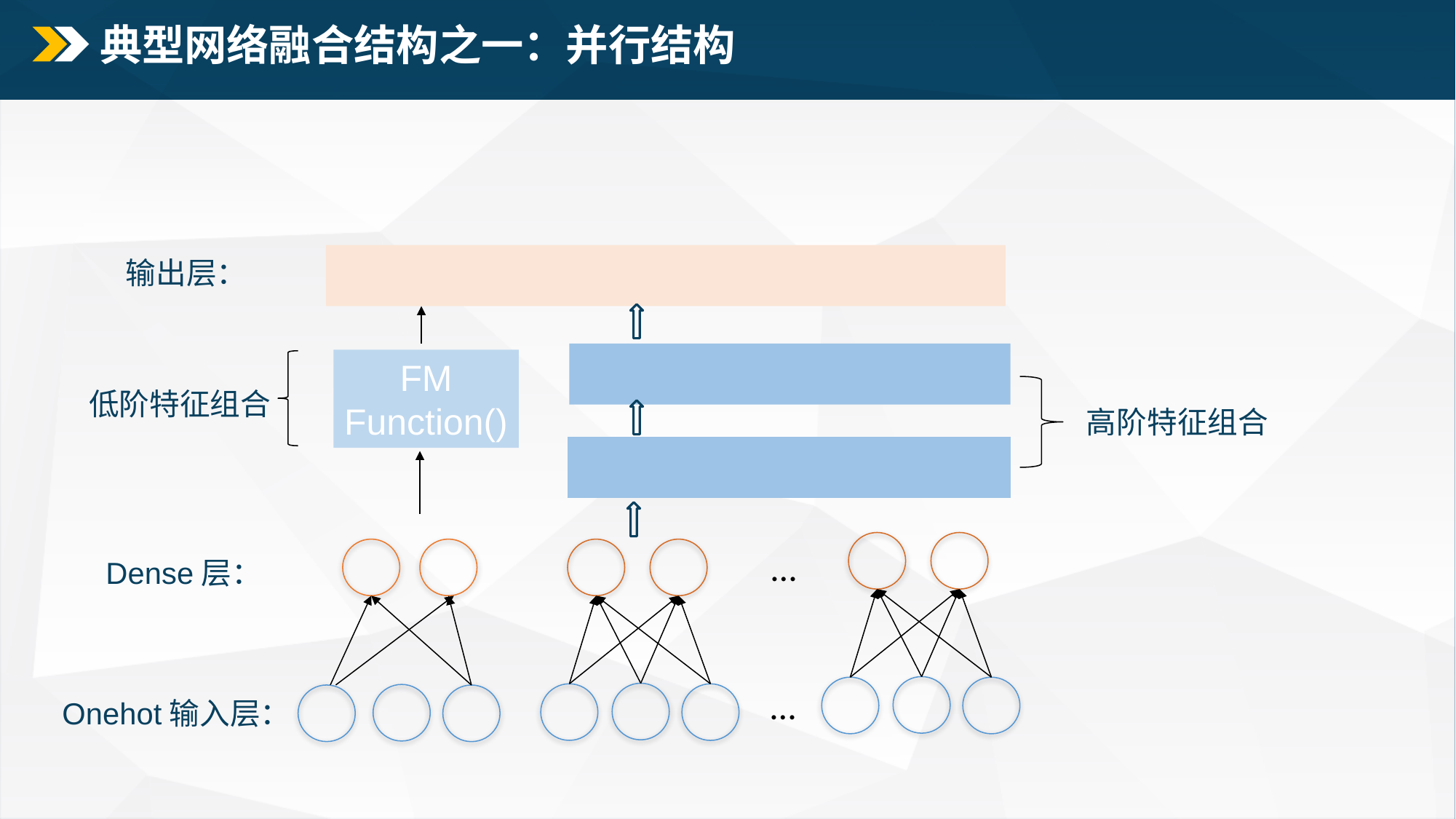

# 典型网络融合结构之一：并行结构

输出层：

FM
Function()

低阶特征组合
高阶特征组合

…
Dense层：

…

Onehot输入层：